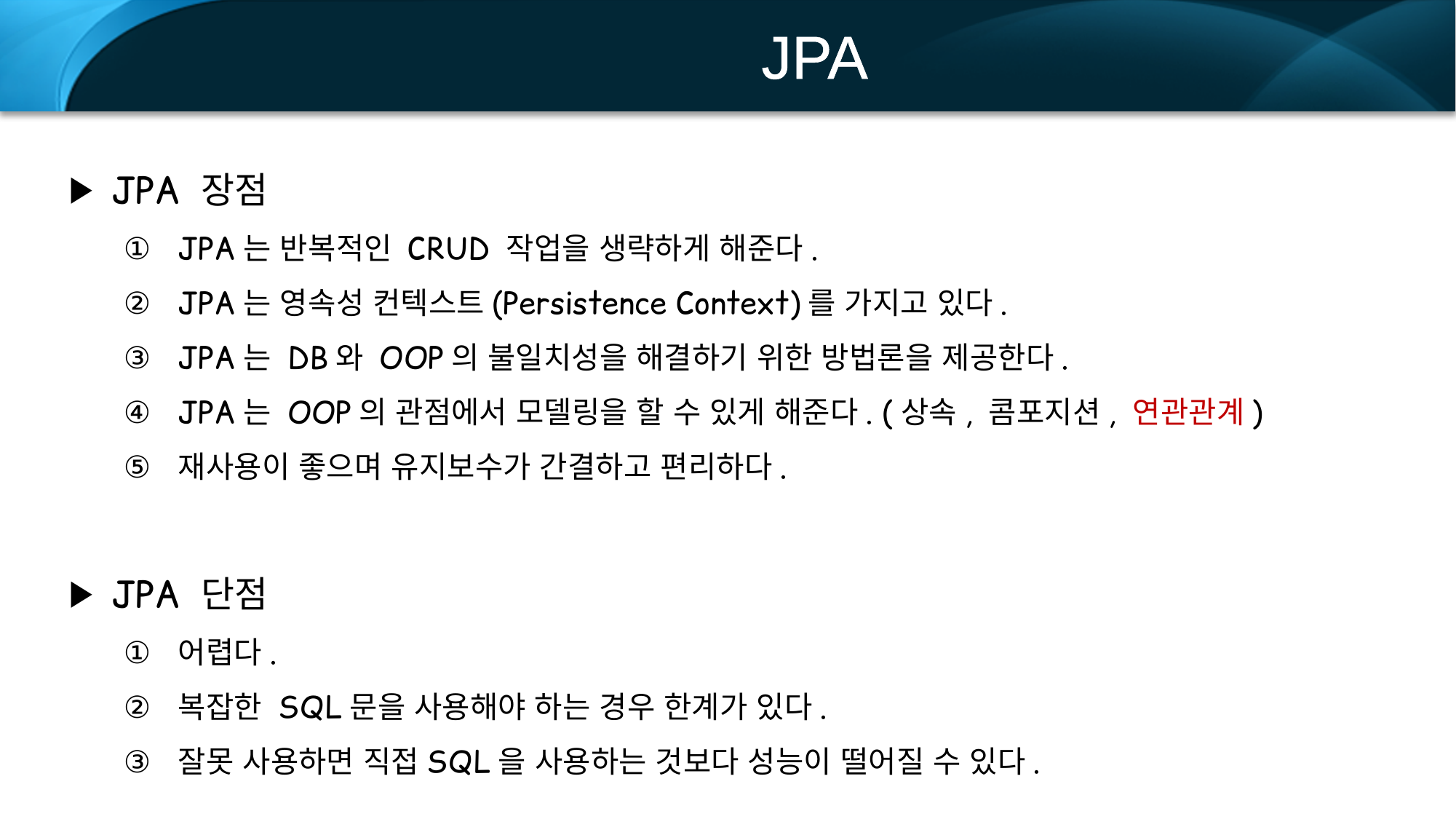

JPA
JPA 장점
JPA는 반복적인 CRUD 작업을 생략하게 해준다.
JPA는 영속성 컨텍스트(Persistence Context)를 가지고 있다.
JPA는 DB와 OOP의 불일치성을 해결하기 위한 방법론을 제공한다.
JPA는 OOP의 관점에서 모델링을 할 수 있게 해준다. (상속, 콤포지션, 연관관계)
재사용이 좋으며 유지보수가 간결하고 편리하다.

JPA 단점
어렵다.
복잡한 SQL문을 사용해야 하는 경우 한계가 있다.
잘못 사용하면 직접SQL을 사용하는 것보다 성능이 떨어질 수 있다.